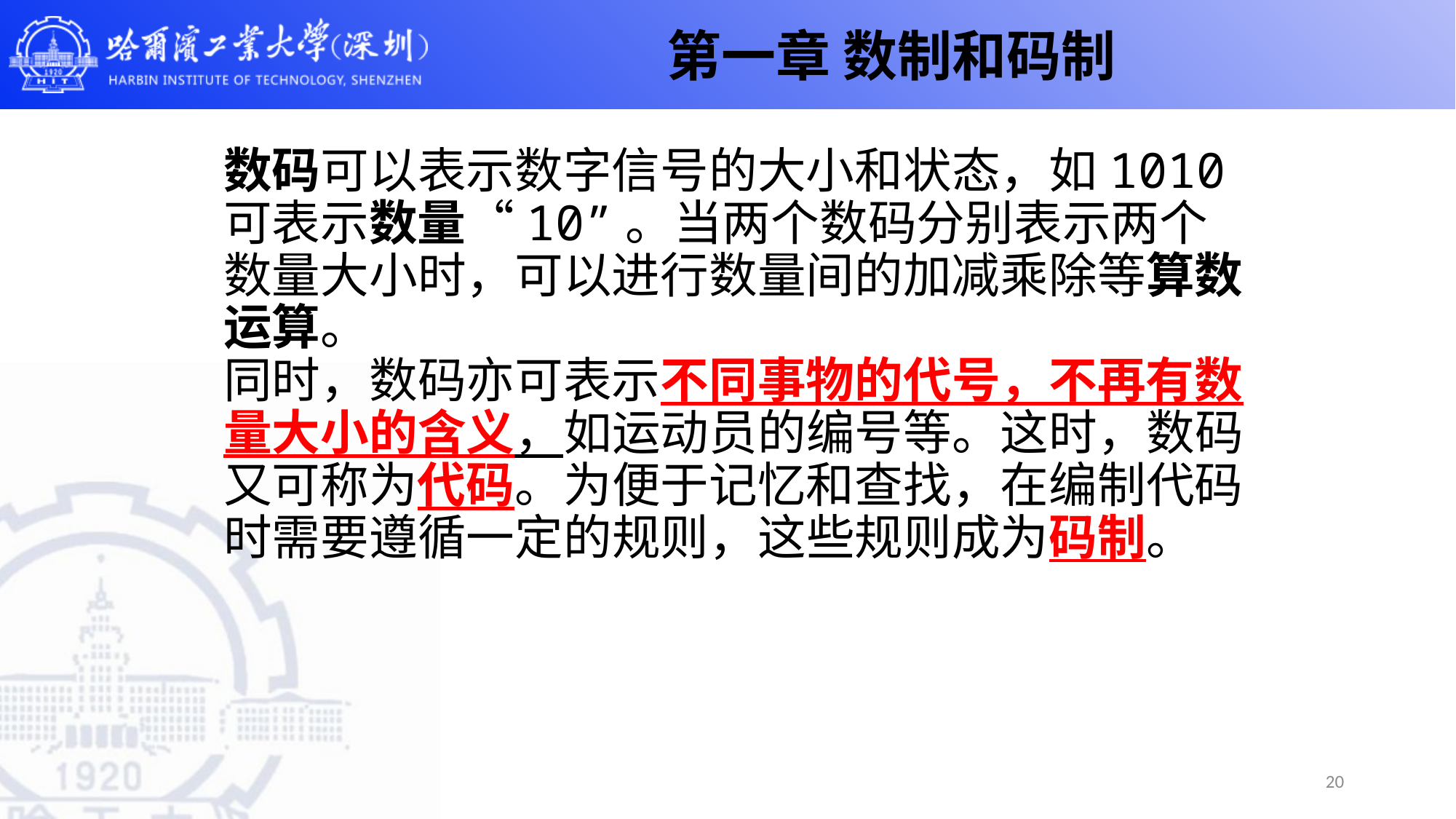

第一章 数制和码制
数码可以表示数字信号的大小和状态，如1010可表示数量“10”。当两个数码分别表示两个数量大小时，可以进行数量间的加减乘除等算数运算。
同时，数码亦可表示不同事物的代号，不再有数量大小的含义，如运动员的编号等。这时，数码又可称为代码。为便于记忆和查找，在编制代码时需要遵循一定的规则，这些规则成为码制。
20